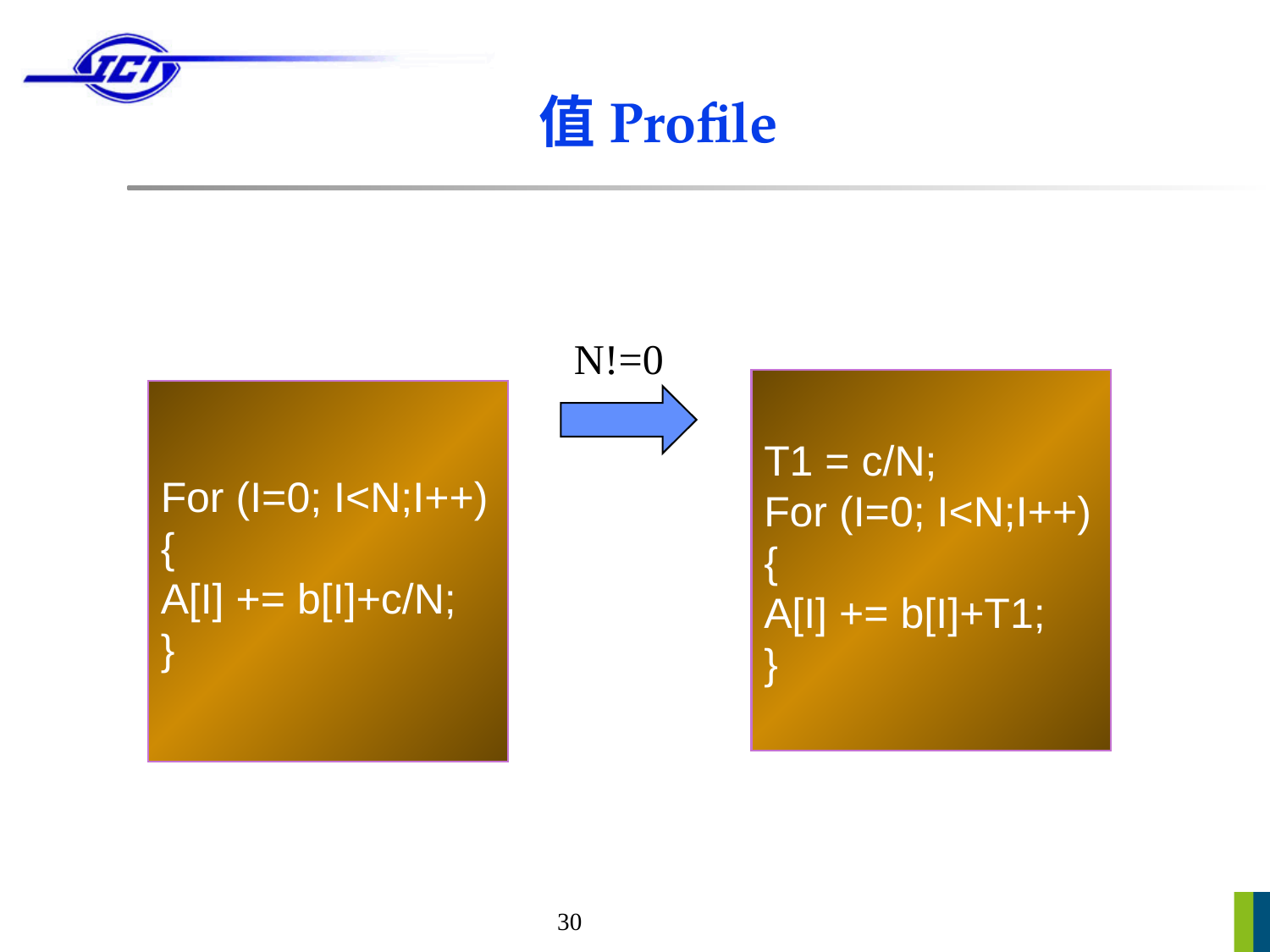

# 值Profile
N!=0
T1 = c/N;
For (I=0; I<N;I++)
{
A[I] += b[I]+T1;
}
For (I=0; I<N;I++)
{
A[I] += b[I]+c/N;
}